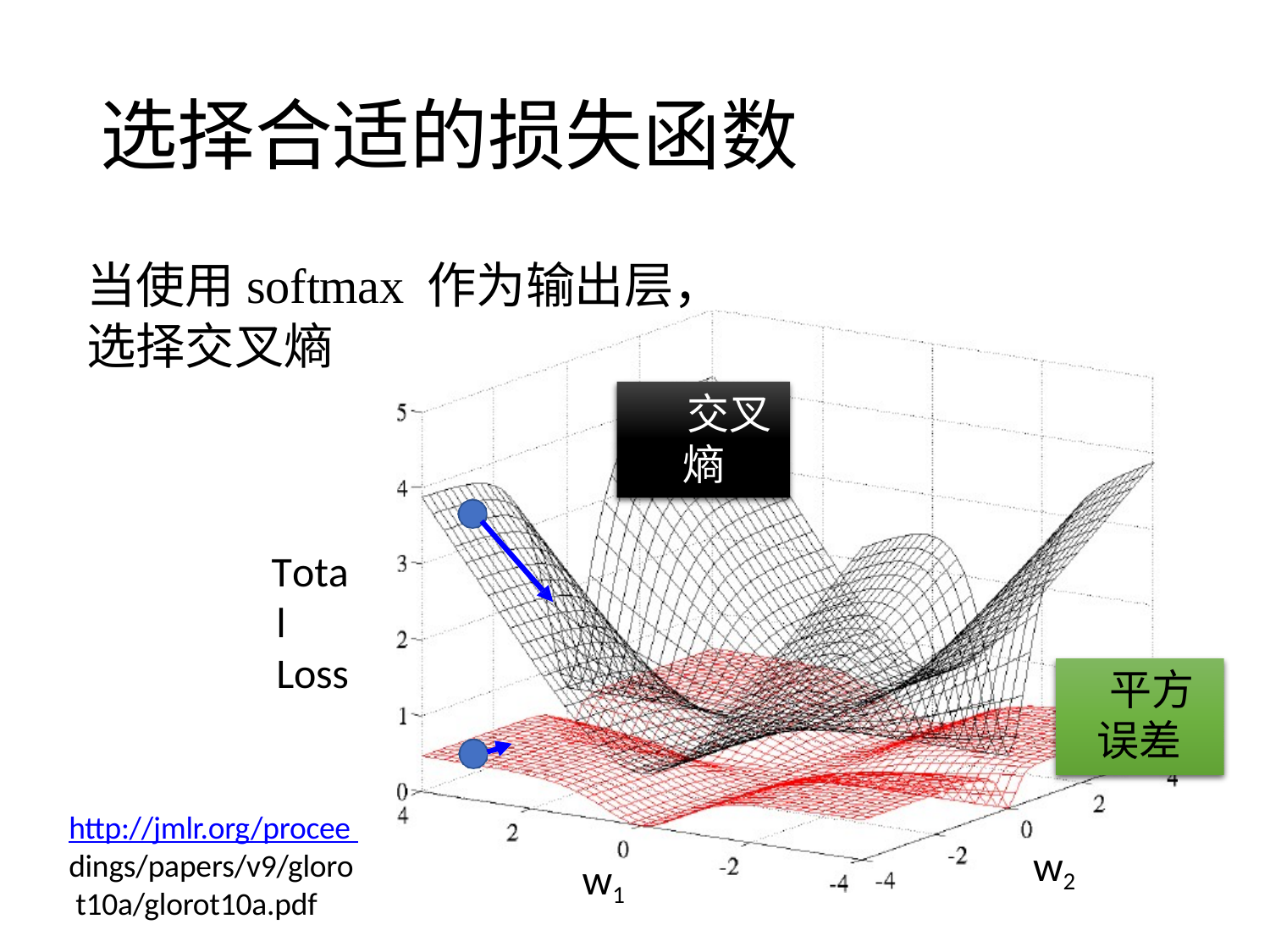

# 选择合适的损失函数
当使用softmax 作为输出层，
选择交叉熵
  交叉熵

Total  Loss

  平方误差

http://jmlr.org/procee  dings/papers/v9/gloro  t10a/glorot10a.pdf
w2
w1